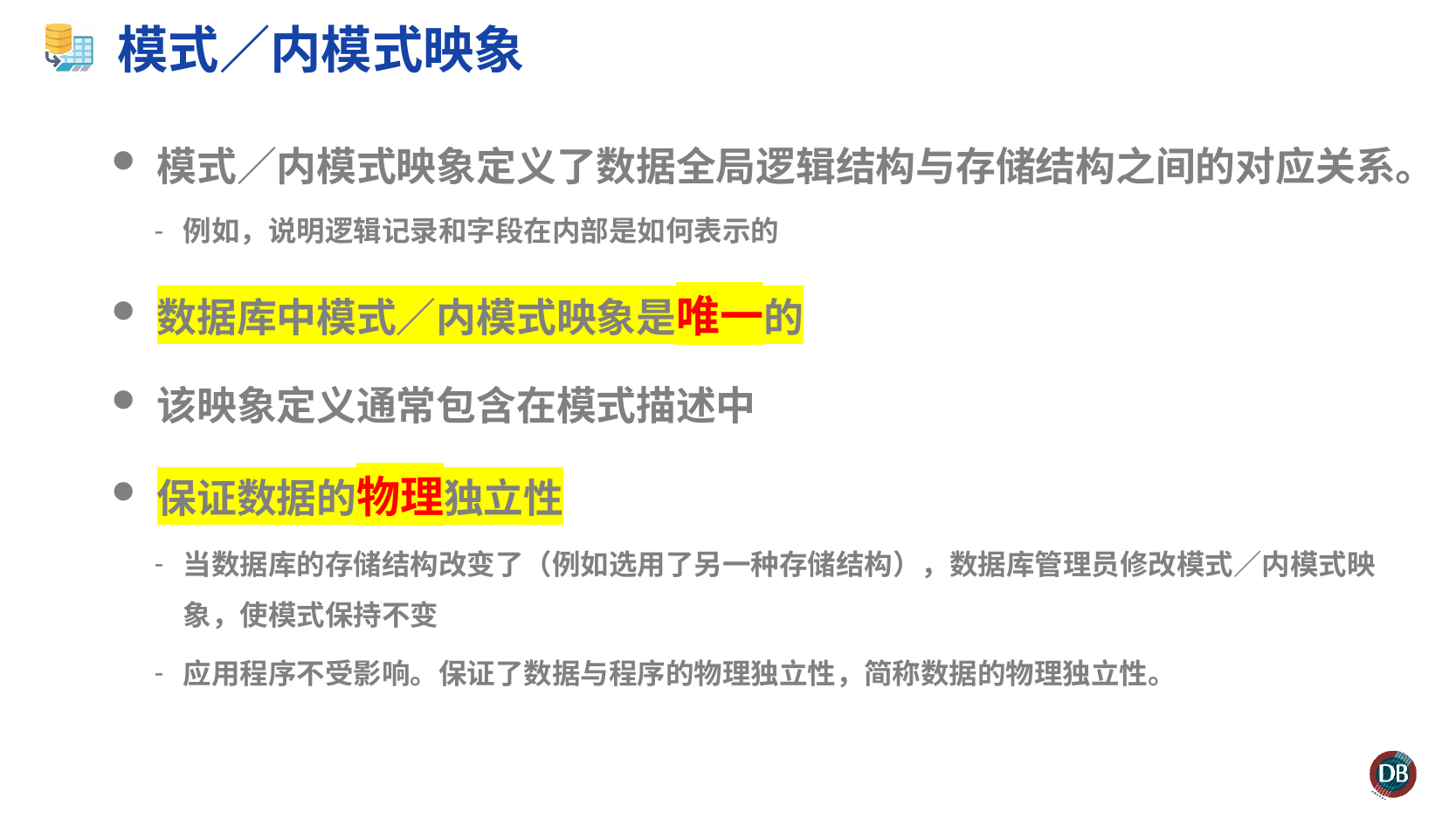

# 模式／内模式映象
模式／内模式映象定义了数据全局逻辑结构与存储结构之间的对应关系。
例如，说明逻辑记录和字段在内部是如何表示的
数据库中模式／内模式映象是唯一的
该映象定义通常包含在模式描述中
保证数据的物理独立性
当数据库的存储结构改变了（例如选用了另一种存储结构），数据库管理员修改模式／内模式映象，使模式保持不变
应用程序不受影响。保证了数据与程序的物理独立性，简称数据的物理独立性。